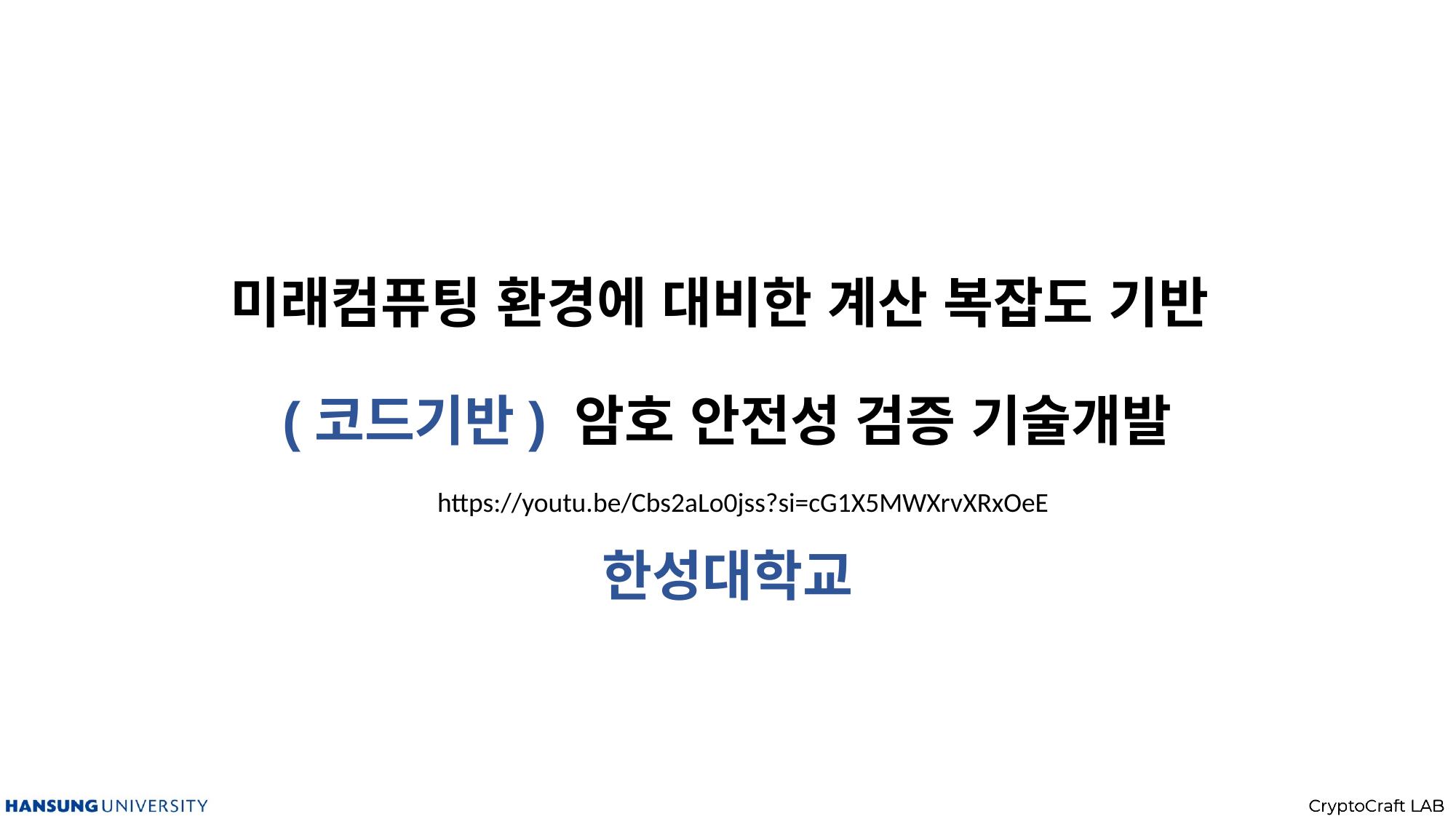

# 미래컴퓨팅 환경에 대비한 계산 복잡도 기반 (코드기반) 암호 안전성 검증 기술개발
한성대학교
https://youtu.be/Cbs2aLo0jss?si=cG1X5MWXrvXRxOeE